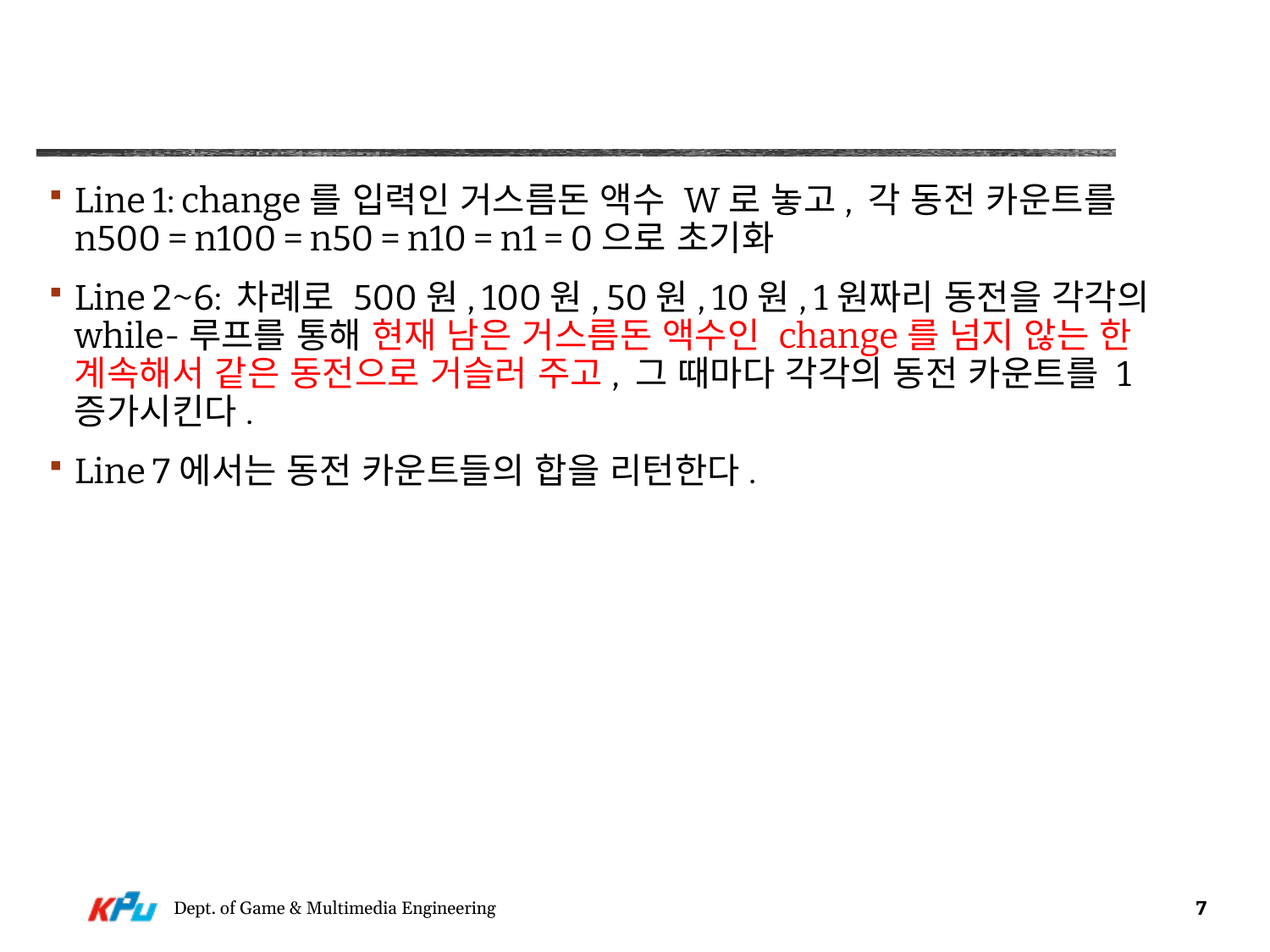

#
Line 1: change를 입력인 거스름돈 액수 W로 놓고, 각 동전 카운트를 n500 = n100 = n50 = n10 = n1 = 0으로 초기화
Line 2~6: 차례로 500원, 100원, 50원, 10원, 1원짜리 동전을 각각의 while-루프를 통해 현재 남은 거스름돈 액수인 change를 넘지 않는 한 계속해서 같은 동전으로 거슬러 주고, 그 때마다 각각의 동전 카운트를 1 증가시킨다.
Line 7에서는 동전 카운트들의 합을 리턴한다.
Dept. of Game & Multimedia Engineering
7